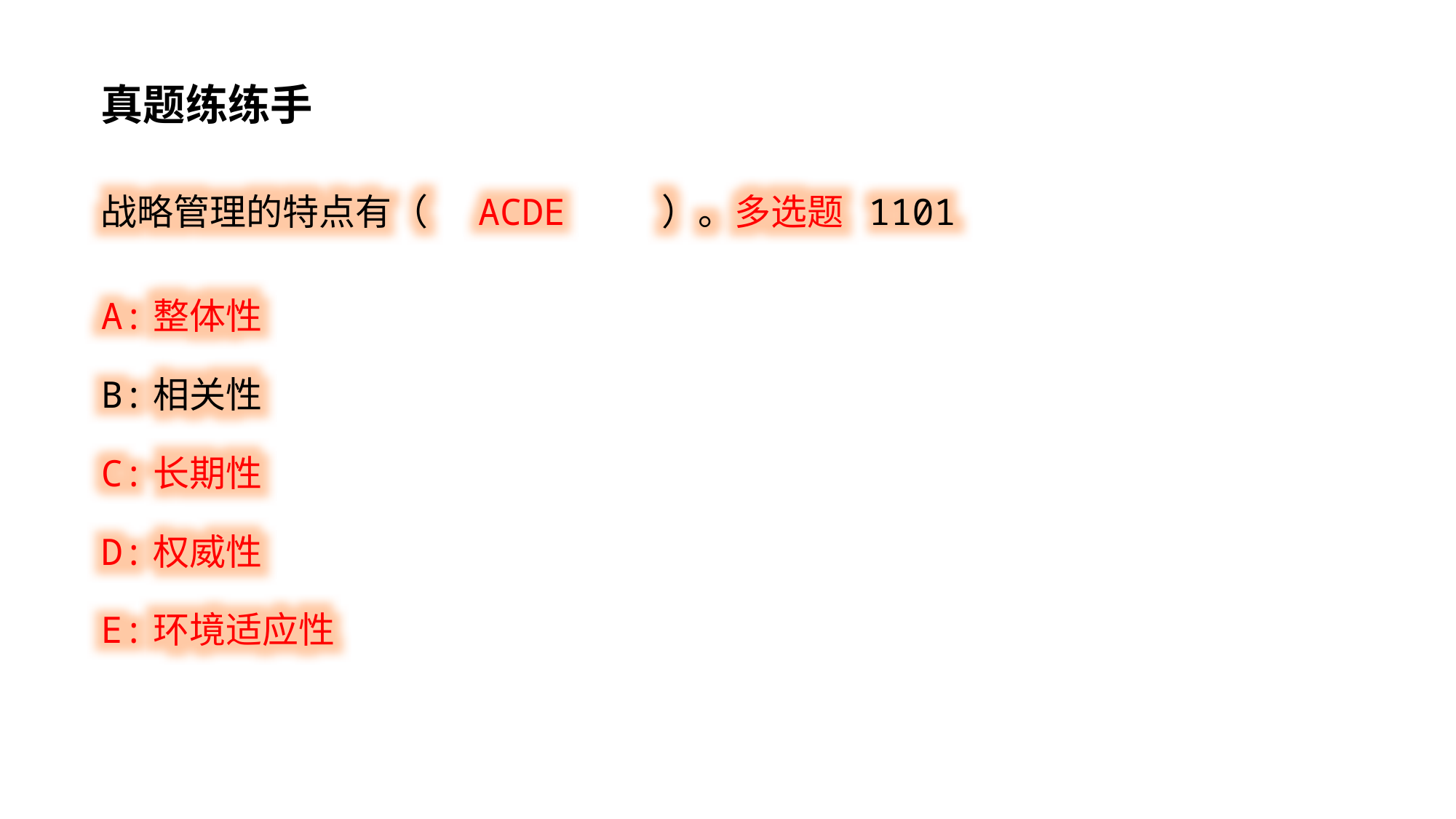

真题练练手
战略管理的特点有（     ACDE    ）。多选题  1101

A:整体性

B:相关性

C:长期性

D:权威性

E:环境适应性